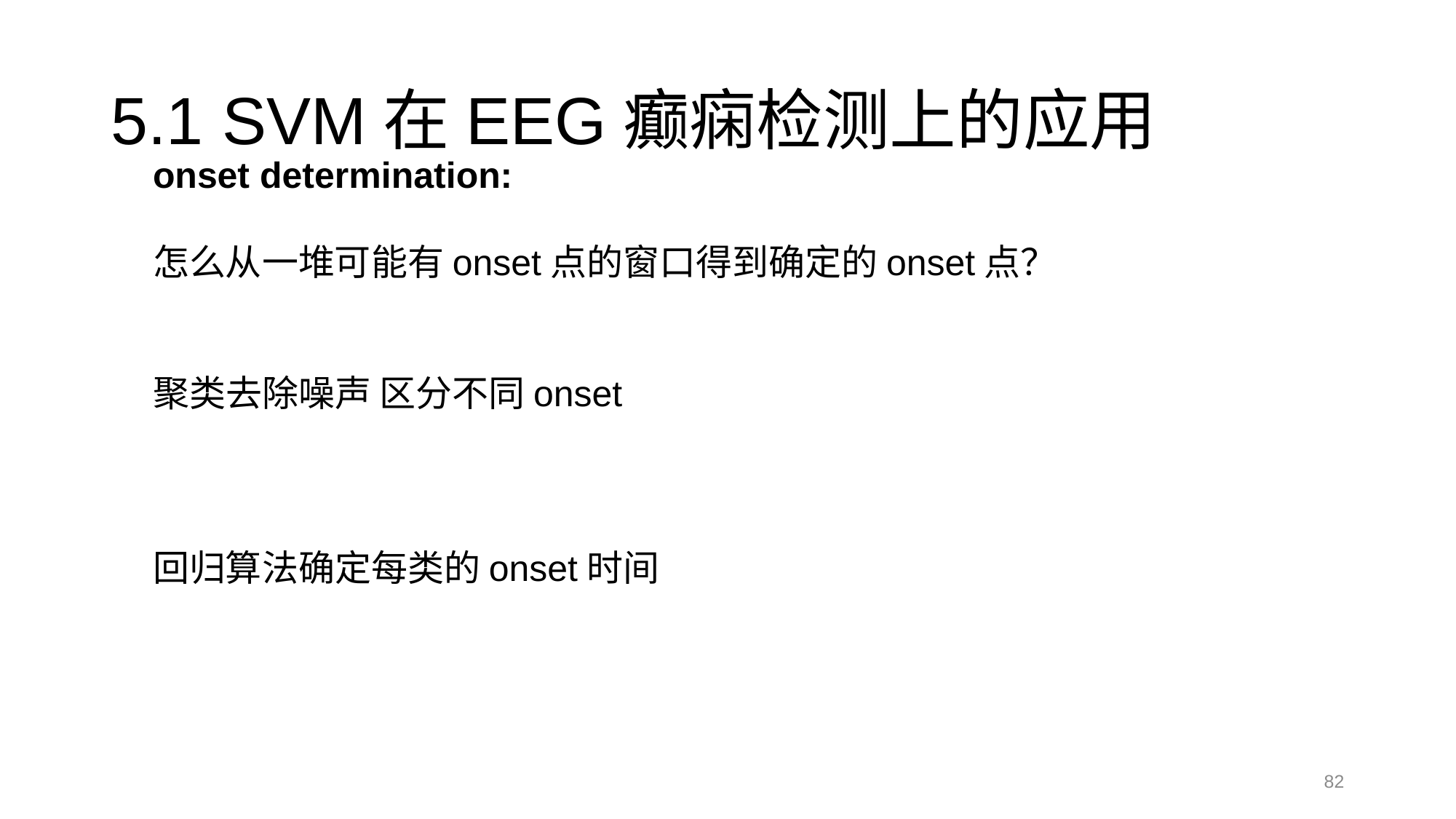

# 5.1 SVM在EEG癫痫检测上的应用
onset determination:

怎么从一堆可能有onset点的窗口得到确定的onset点？

聚类去除噪声 区分不同onset

回归算法确定每类的onset时间

82